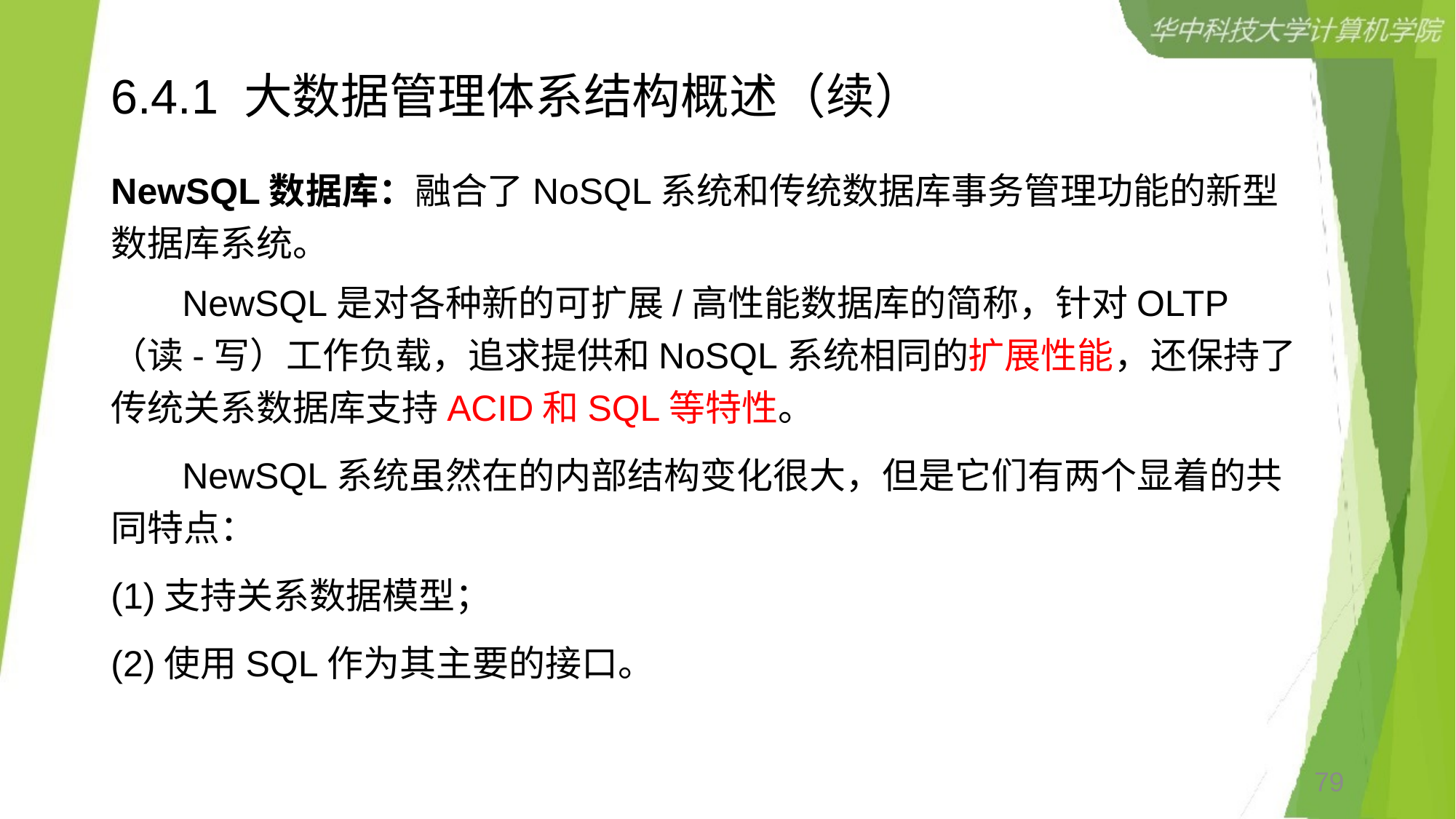

# 6.4.1 大数据管理体系结构概述（续）
NewSQL数据库：融合了NoSQL系统和传统数据库事务管理功能的新型数据库系统。
       NewSQL是对各种新的可扩展/高性能数据库的简称，针对OLTP（读-写）工作负载，追求提供和NoSQL系统相同的扩展性能，还保持了传统关系数据库支持ACID和SQL等特性。
       NewSQL系统虽然在的内部结构变化很大，但是它们有两个显着的共同特点：
(1)支持关系数据模型；
(2)使用SQL作为其主要的接口。
79